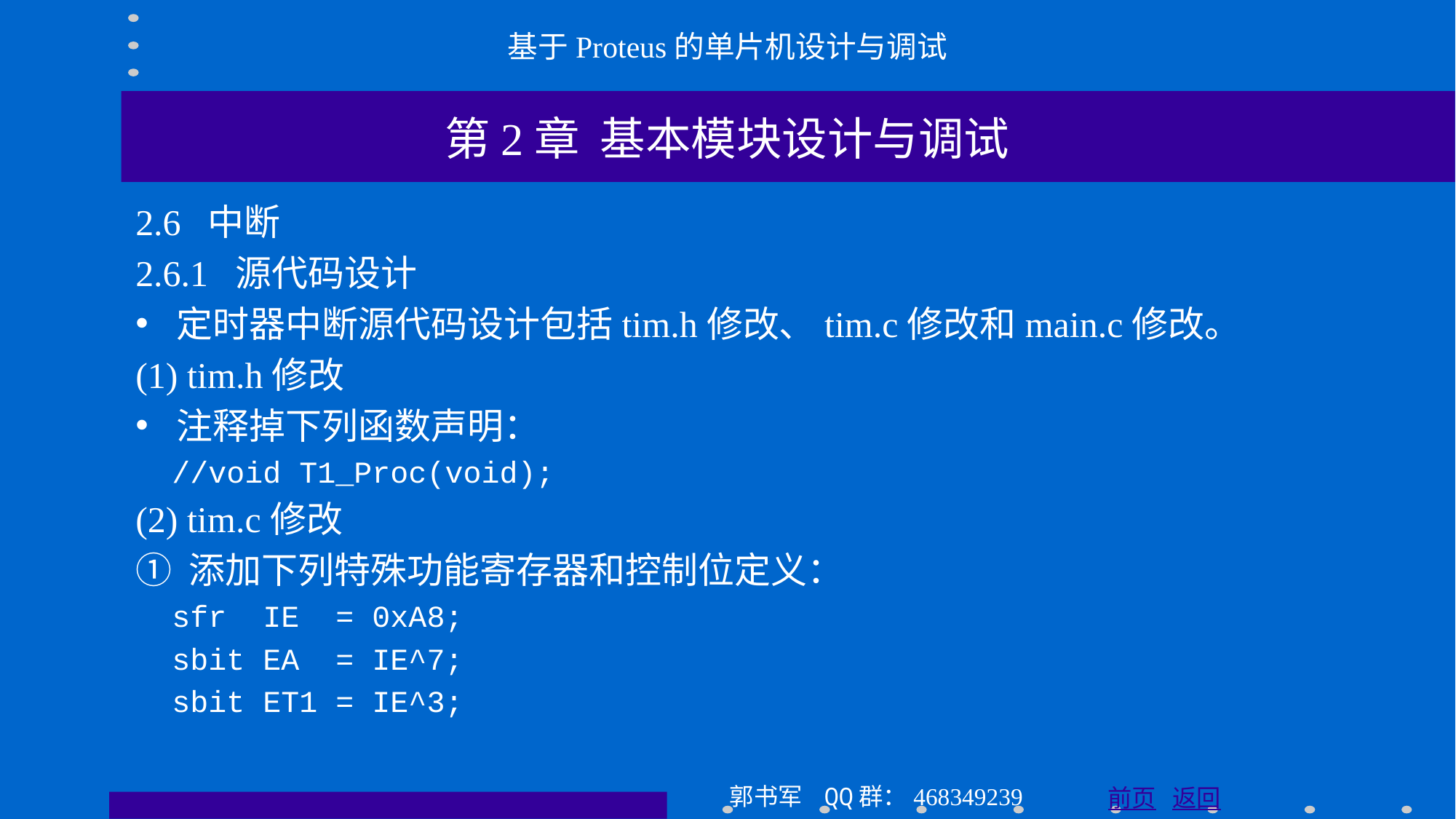

基于Proteus的单片机设计与调试
第2章  基本模块设计与调试
2.6  中断
2.6.1  源代码设计
定时器中断源代码设计包括tim.h修改、tim.c修改和main.c修改。
(1) tim.h修改
注释掉下列函数声明：
  //void T1_Proc(void);
(2) tim.c修改
① 添加下列特殊功能寄存器和控制位定义：
  sfr  IE  = 0xA8;
  sbit EA  = IE^7;
  sbit ET1 = IE^3;

郭书军   QQ群：468349239
前页   返回